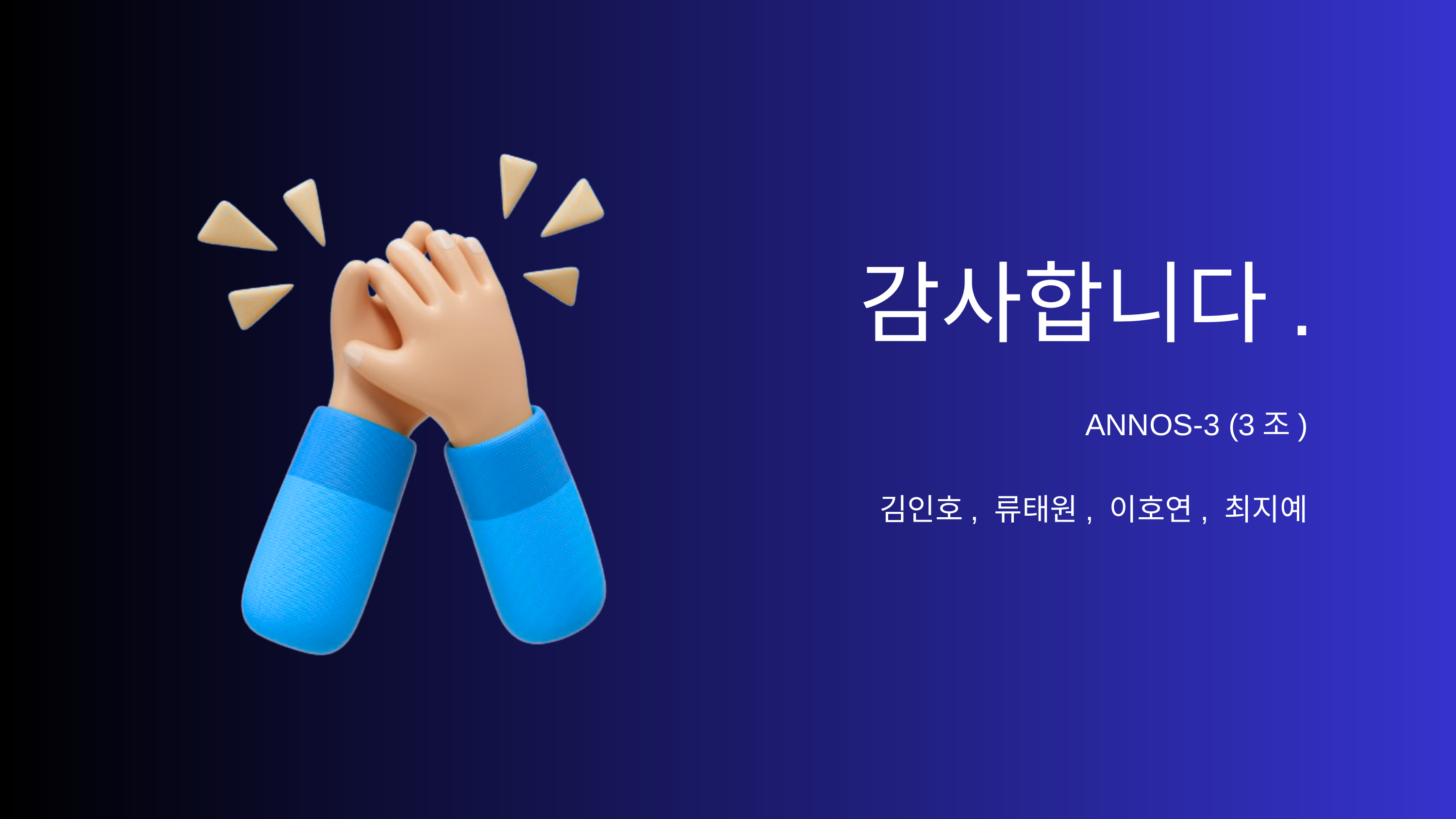

ANNOS-3 (3조)

김인호, 류태원, 이호연, 최지예

감사합니다.